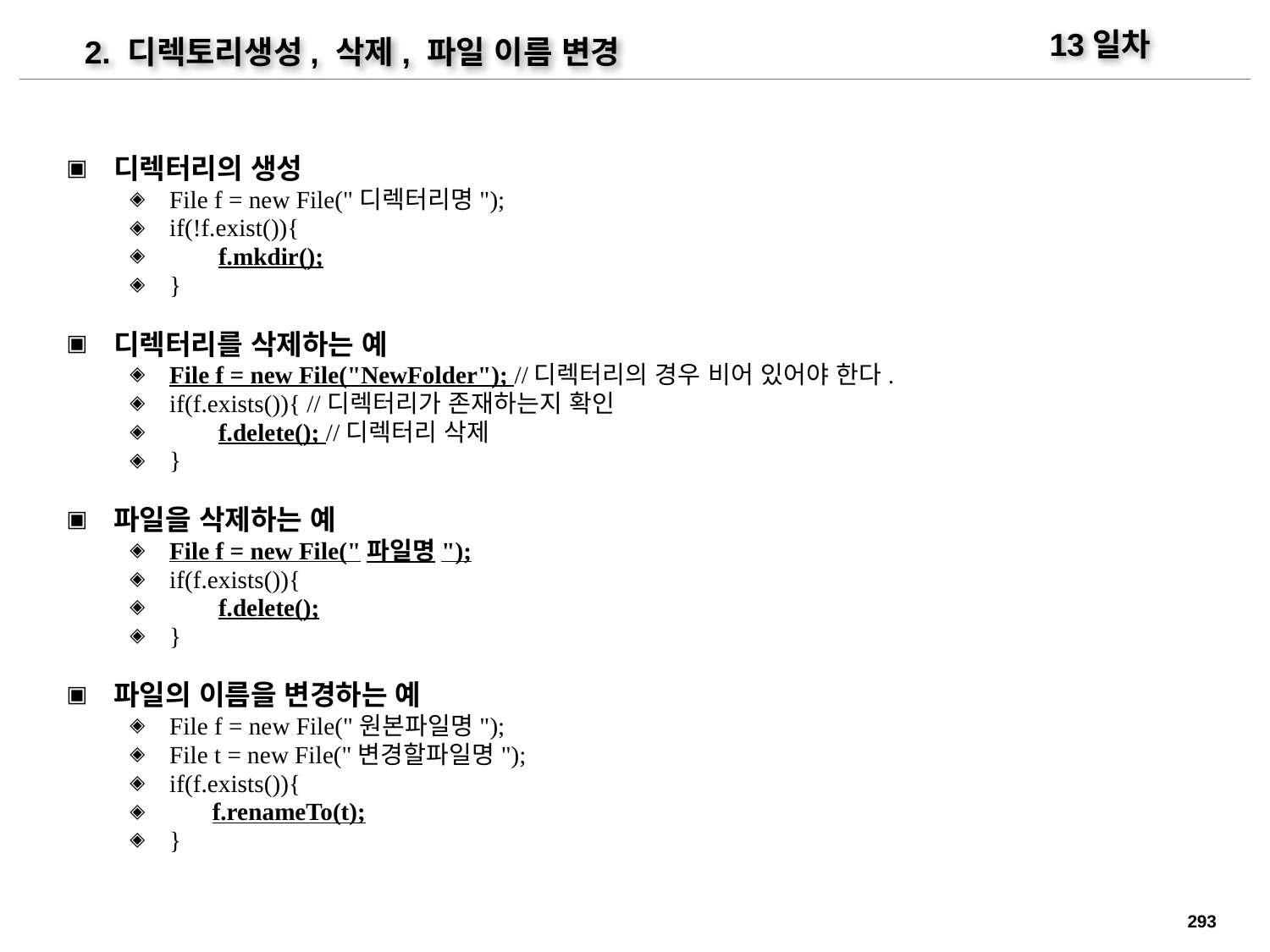

13일차
2. 디렉토리생성, 삭제, 파일 이름 변경
디렉터리의 생성
File f = new File("디렉터리명");
if(!f.exist()){
        f.mkdir();
}

디렉터리를 삭제하는 예
File f = new File("NewFolder"); //디렉터리의 경우 비어 있어야 한다.
if(f.exists()){ //디렉터리가 존재하는지 확인
        f.delete(); //디렉터리 삭제
}

파일을 삭제하는 예
File f = new File("파일명");
if(f.exists()){
        f.delete();
}

파일의 이름을 변경하는 예
File f = new File("원본파일명");
File t = new File("변경할파일명");
if(f.exists()){
       f.renameTo(t);
}